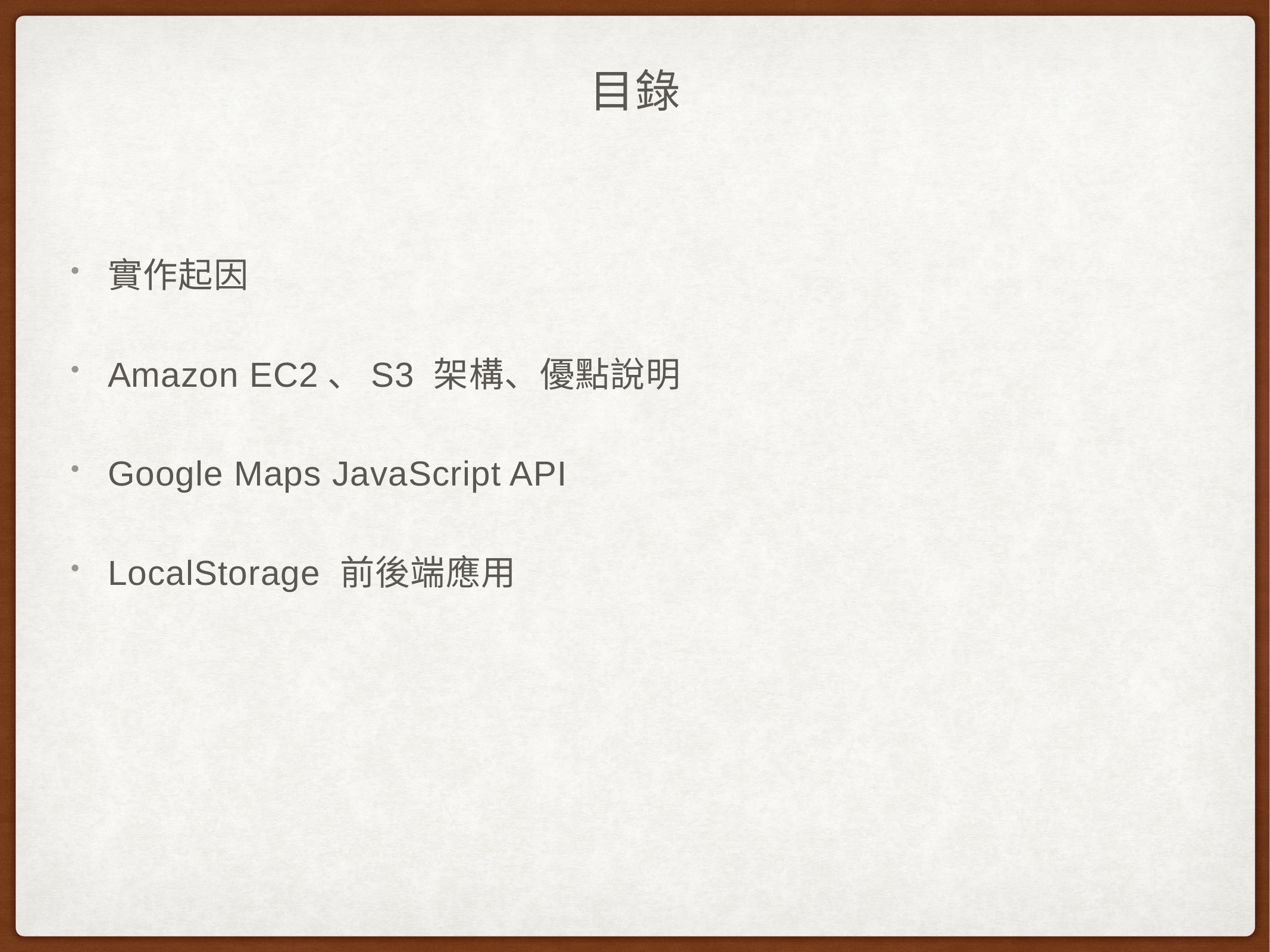

# 目錄
實作起因
Amazon EC2、S3 架構、優點說明
Google Maps JavaScript API
LocalStorage 前後端應用